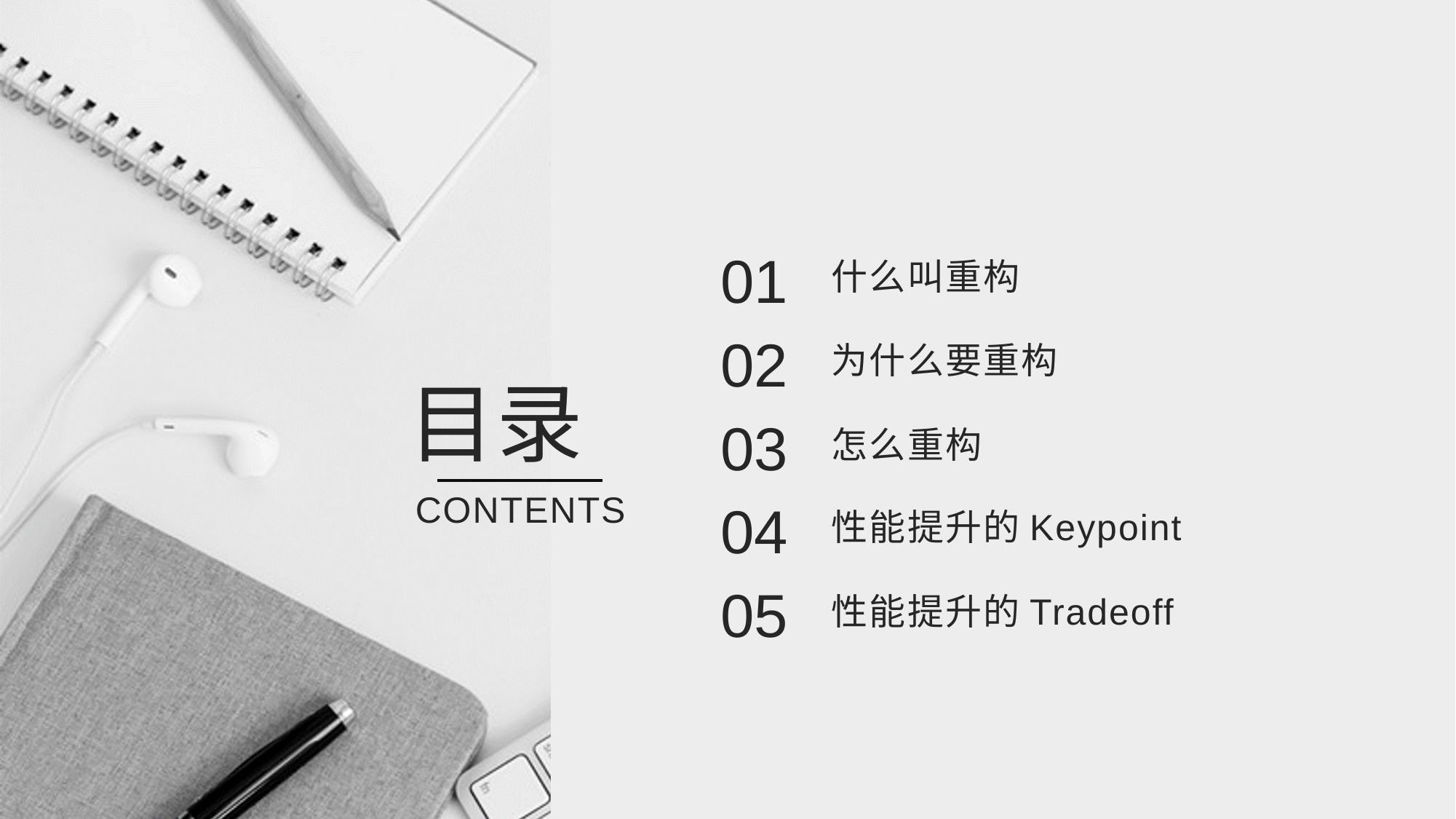

01
什么叫重构
02
为什么要重构
目录
03
怎么重构
CONTENTS
04
性能提升的Keypoint
05
性能提升的Tradeoff